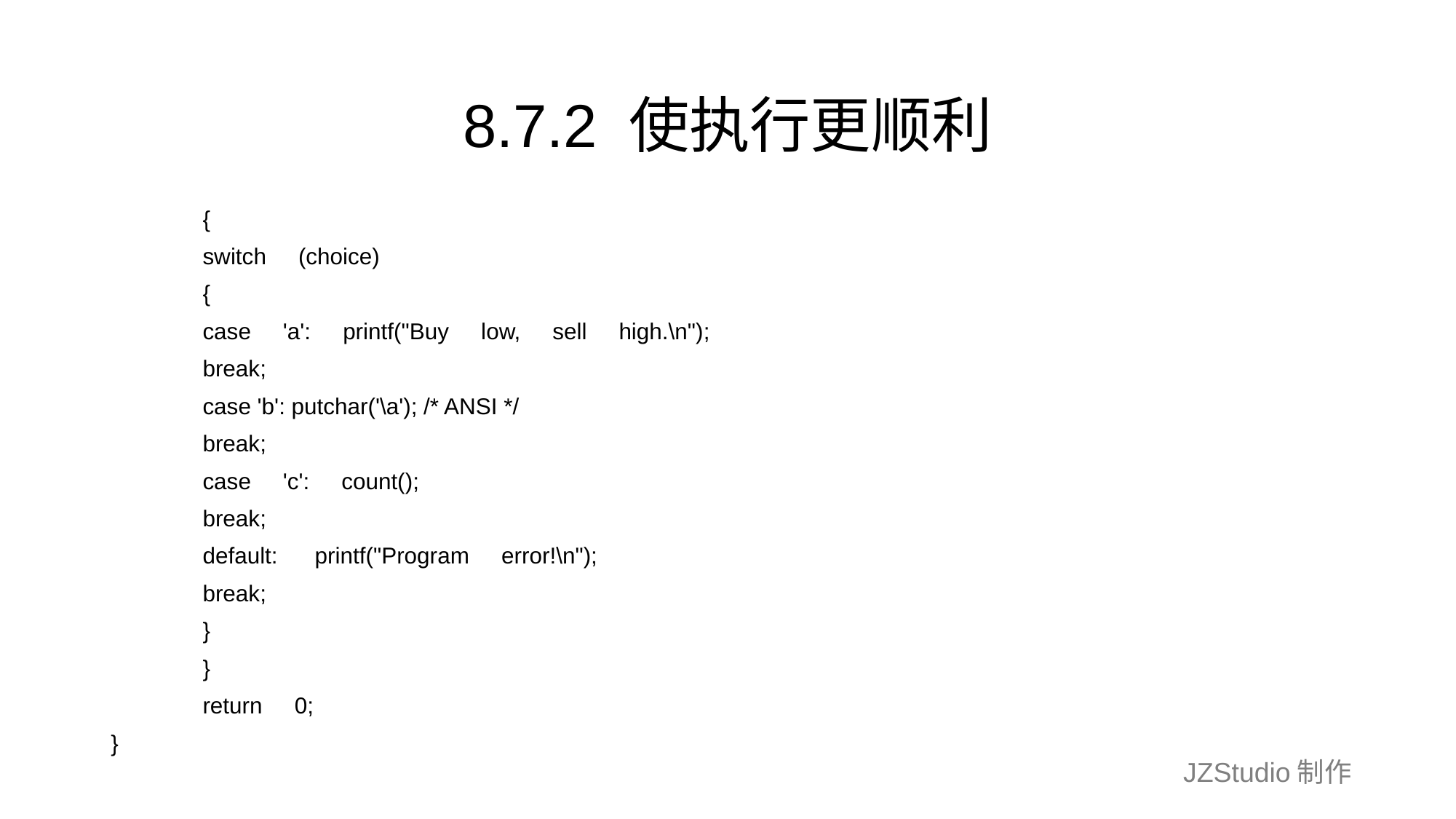

# 8.7.2 使执行更顺利
	{
		switch　(choice)
		{
			case　'a':　printf("Buy　low,　sell　high.\n");
				break;
			case 'b': putchar('\a'); /* ANSI */
				break;
			case　'c':　count();
				break;
			default:　 printf("Program　error!\n");
				break;
		}
	}
	return　0;
}